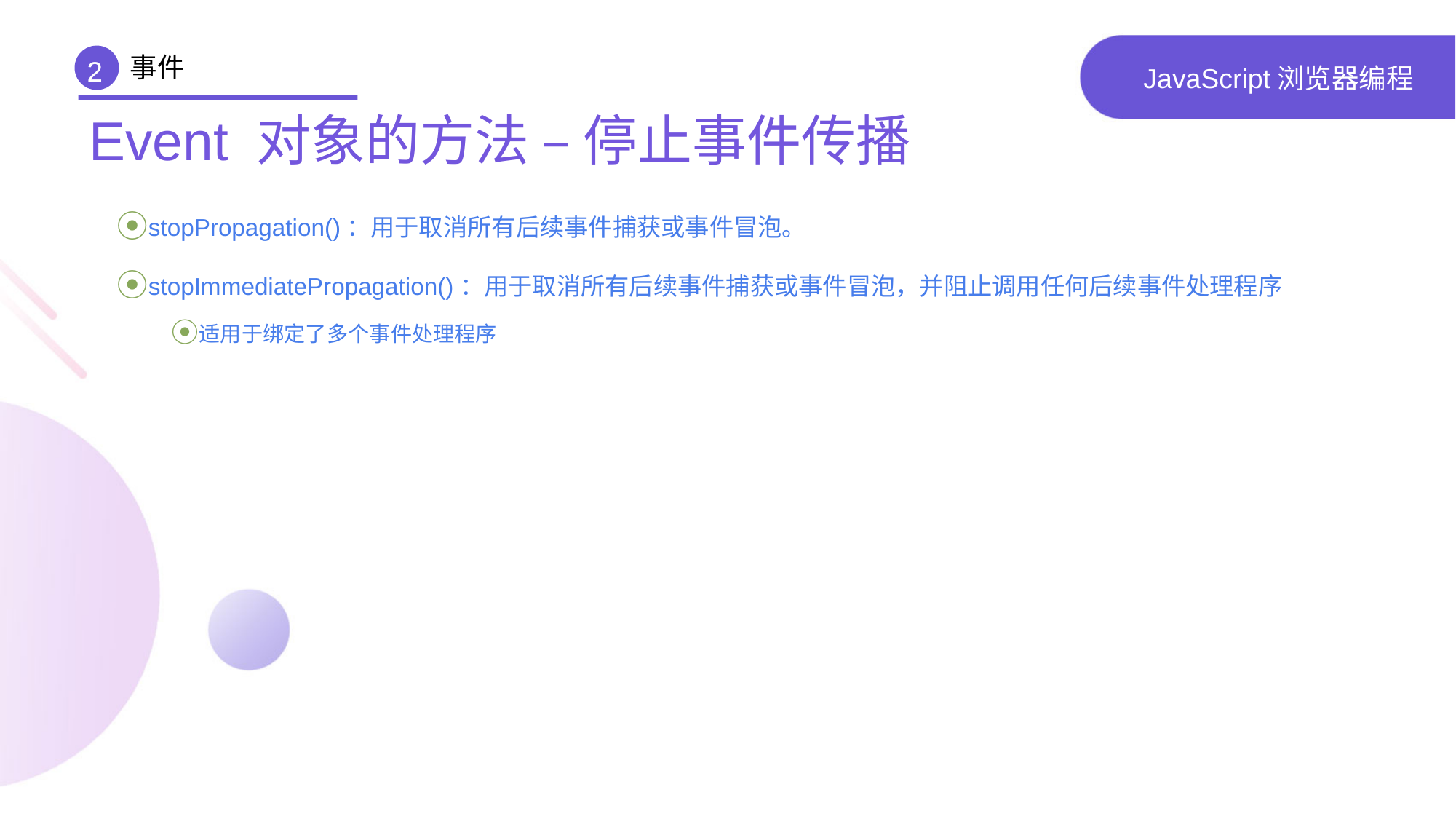

事件
2
# JavaScript浏览器编程
Event 对象的方法 – 停止事件传播
stopPropagation()：用于取消所有后续事件捕获或事件冒泡。
stopImmediatePropagation()：用于取消所有后续事件捕获或事件冒泡，并阻止调用任何后续事件处理程序
适用于绑定了多个事件处理程序